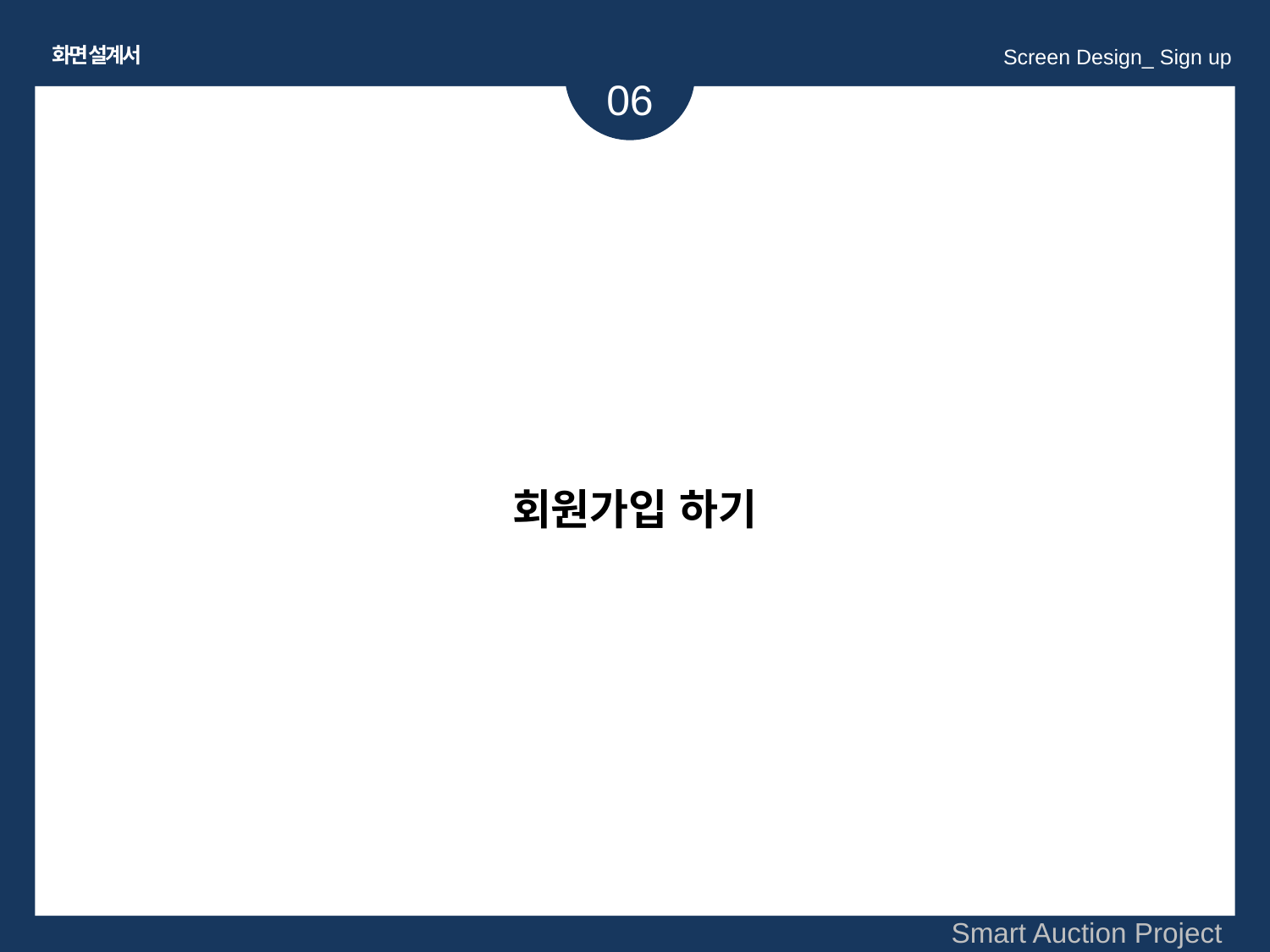

화면 설계서
Screen Design_ Sign up
06

회원가입 하기
Smart Auction Project